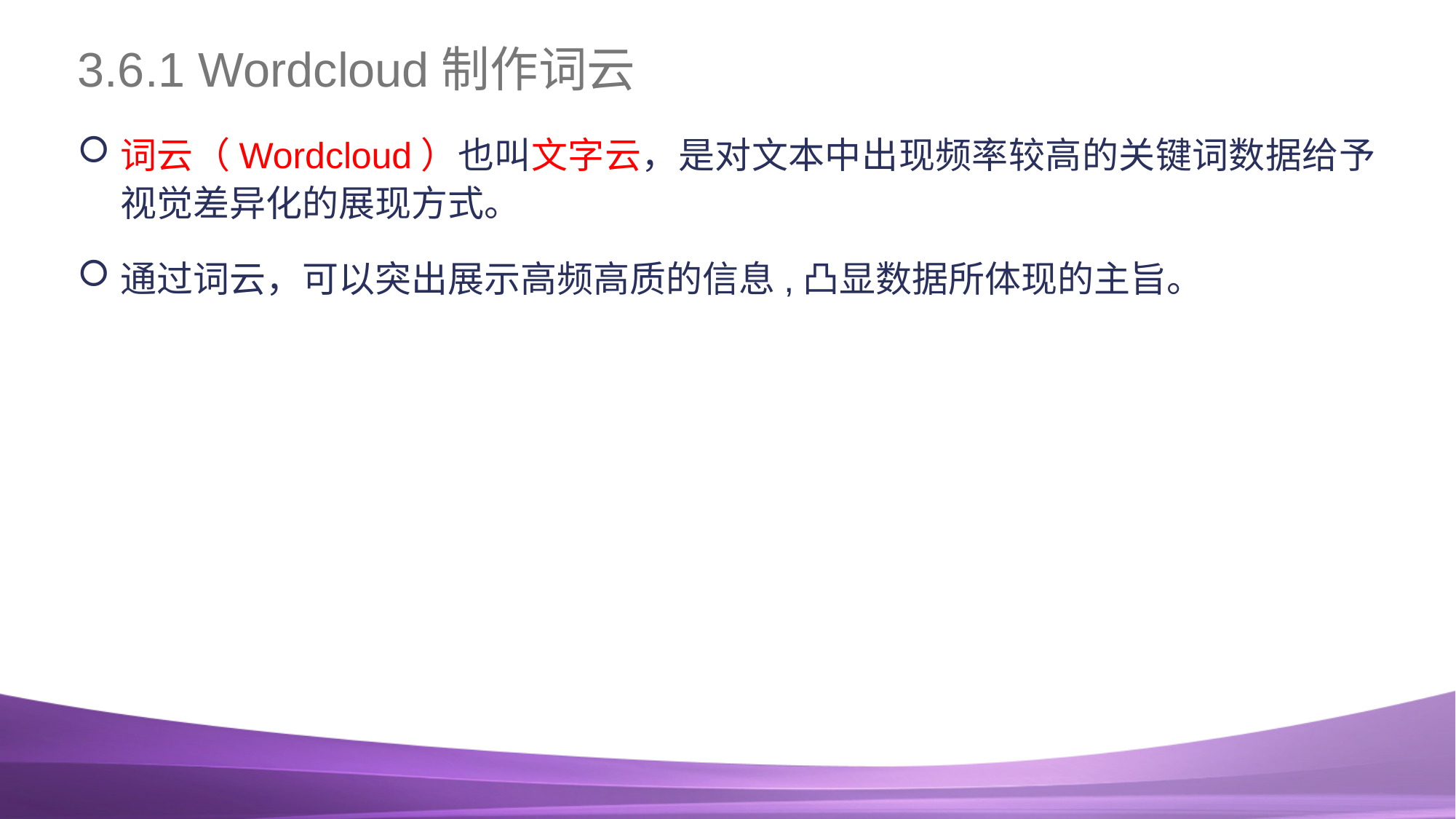

# 3.6.1 Wordcloud制作词云
词云（Wordcloud）也叫文字云，是对文本中出现频率较高的关键词数据给予视觉差异化的展现方式。
通过词云，可以突出展示高频高质的信息,凸显数据所体现的主旨。